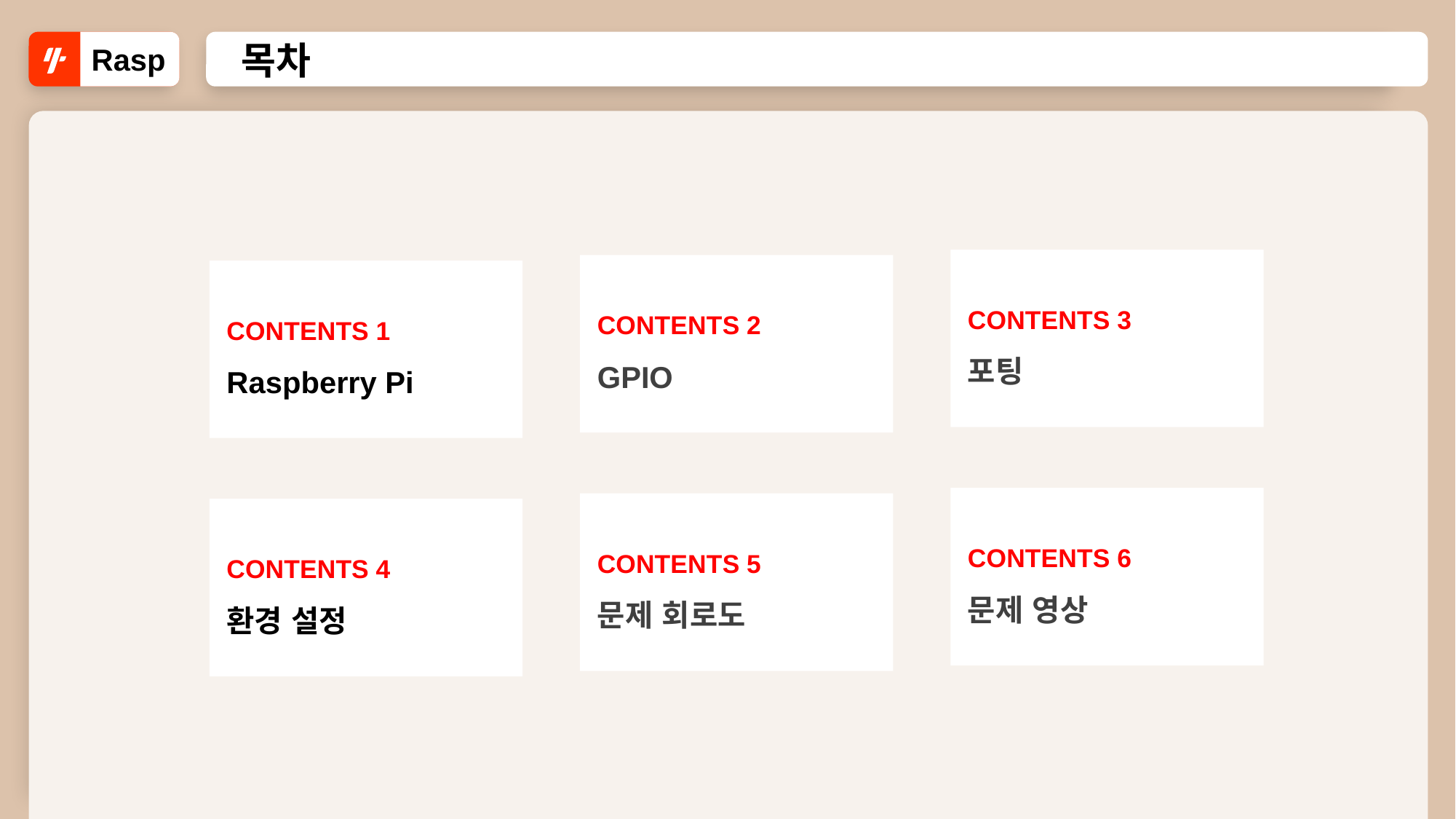

Rasp

목차

CONTENTS 3
포팅
CONTENTS 2
GPIO
CONTENTS 1
Raspberry Pi
CONTENTS 6
문제 영상
CONTENTS 5
문제 회로도
CONTENTS 4
환경 설정